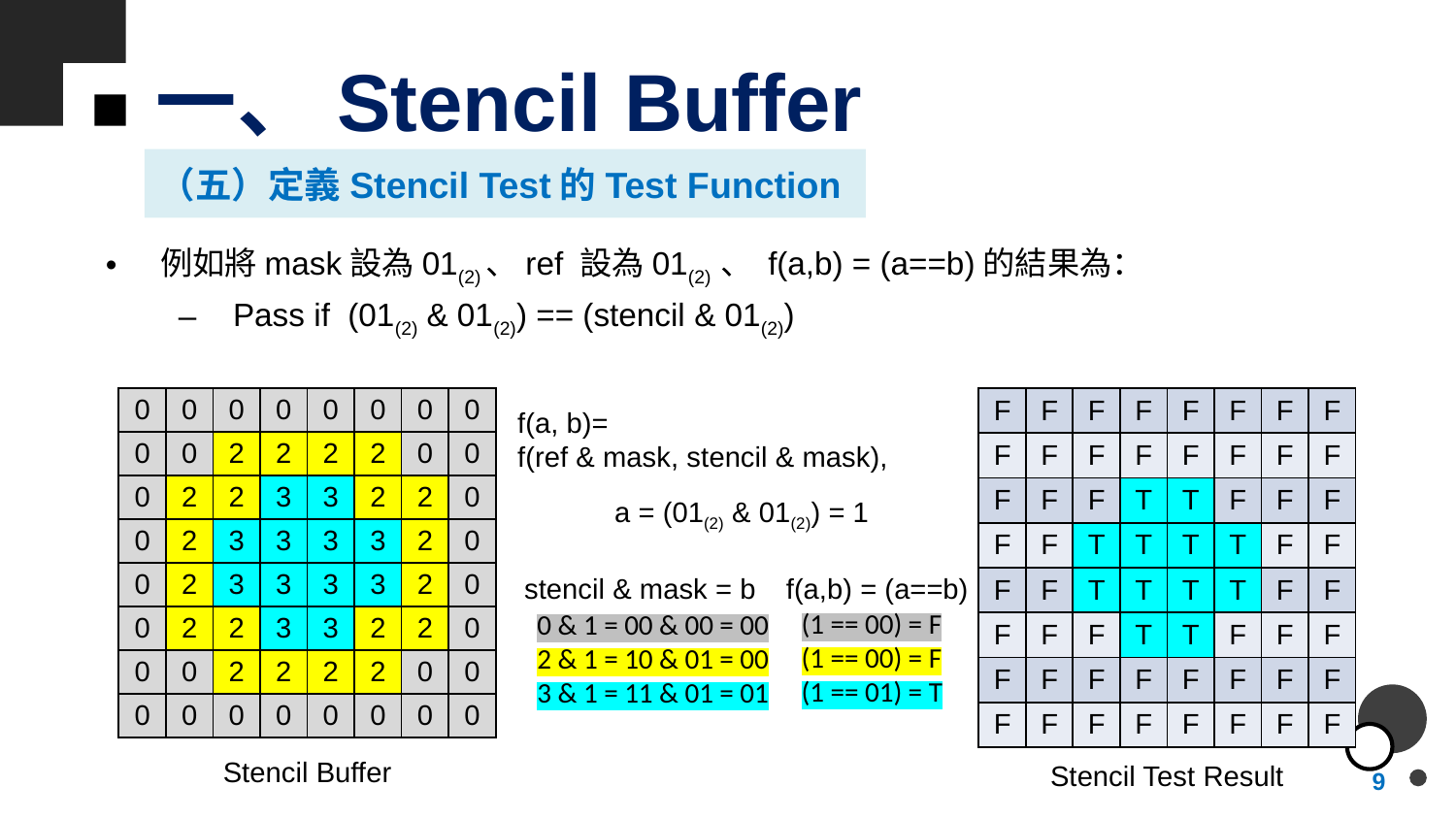

# 一、Stencil Buffer
（五）定義Stencil Test的Test Function
例如將mask設為01(2)、ref 設為01(2) 、 f(a,b) = (a==b)的結果為：
Pass if  (01(2) & 01(2)) == (stencil & 01(2))
| 0 | 0 | 0 | 0 | 0 | 0 | 0 | 0 |
| --- | --- | --- | --- | --- | --- | --- | --- |
| 0 | 0 | 2 | 2 | 2 | 2 | 0 | 0 |
| 0 | 2 | 2 | 3 | 3 | 2 | 2 | 0 |
| 0 | 2 | 3 | 3 | 3 | 3 | 2 | 0 |
| 0 | 2 | 3 | 3 | 3 | 3 | 2 | 0 |
| 0 | 2 | 2 | 3 | 3 | 2 | 2 | 0 |
| 0 | 0 | 2 | 2 | 2 | 2 | 0 | 0 |
| 0 | 0 | 0 | 0 | 0 | 0 | 0 | 0 |
| F | F | F | F | F | F | F | F |
| --- | --- | --- | --- | --- | --- | --- | --- |
| F | F | F | F | F | F | F | F |
| F | F | F | T | T | F | F | F |
| F | F | T | T | T | T | F | F |
| F | F | T | T | T | T | F | F |
| F | F | F | T | T | F | F | F |
| F | F | F | F | F | F | F | F |
| F | F | F | F | F | F | F | F |
f(a, b)=
f(ref & mask, stencil & mask),

a = (01(2) & 01(2)) = 1

stencil & mask = b
f(a,b) = (a==b)

(1 == 00) = F
(1 == 00) = F
(1 == 01) = T
0 & 1 = 00 & 00 = 00
2 & 1 = 10 & 01 = 00
3 & 1 = 11 & 01 = 01

Stencil Buffer
Stencil Test Result
9